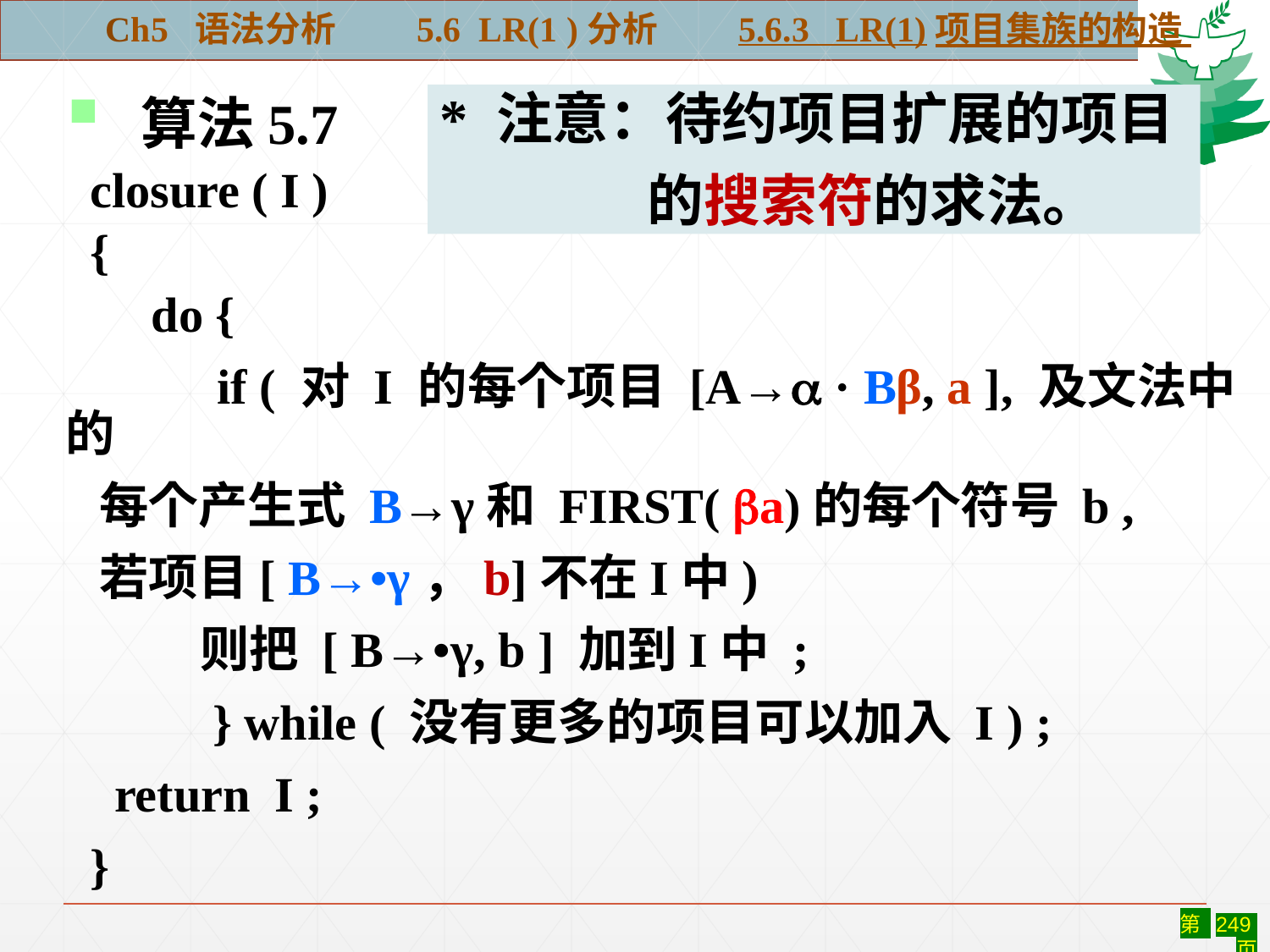

Ch5  语法分析         5.6  LR(1 )分析         5.6.3   LR(1)项目集族的构造
#
* 注意：待约项目扩展的项目
               的搜索符的求法。
  算法5.7
  closure ( I )
  {
       do {
            if ( 对 I 的每个项目 [A→α · Bβ, a ], 及文法中的
  每个产生式 B→γ和 FIRST( βa)的每个符号 b ,
  若项目[ B→•γ，b]不在I中)
           则把 [ B→•γ, b ] 加到I中 ;
            } while ( 没有更多的项目可以加入 I ) ;
    return  I ;
  }